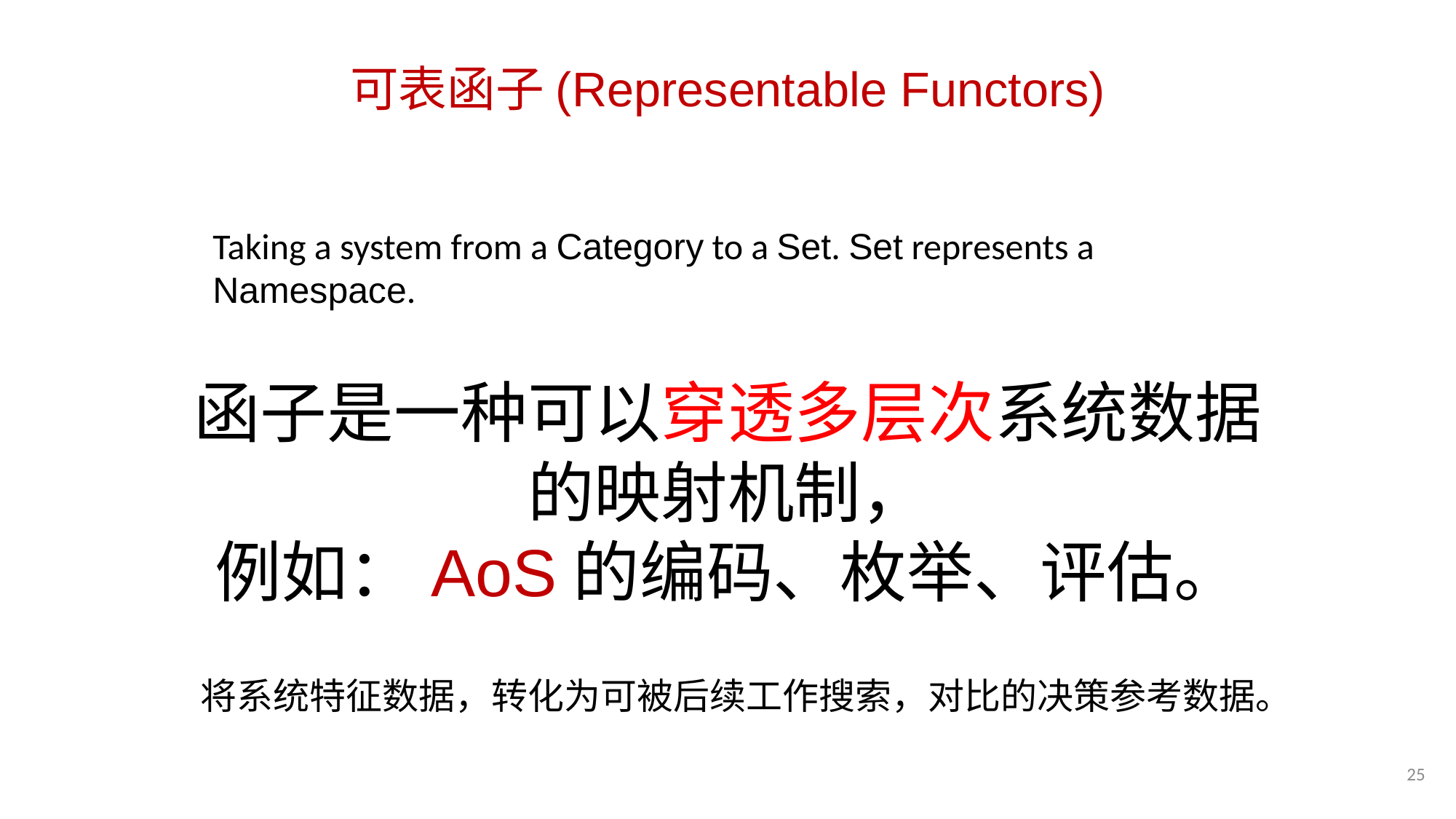

# 可表函子(Representable Functors)
Taking a system from a Category to a Set. Set represents a Namespace.
函子是一种可以穿透多层次系统数据
的映射机制，
例如：AoS的编码、枚举、评估。
将系统特征数据，转化为可被后续工作搜索，对比的决策参考数据。
25